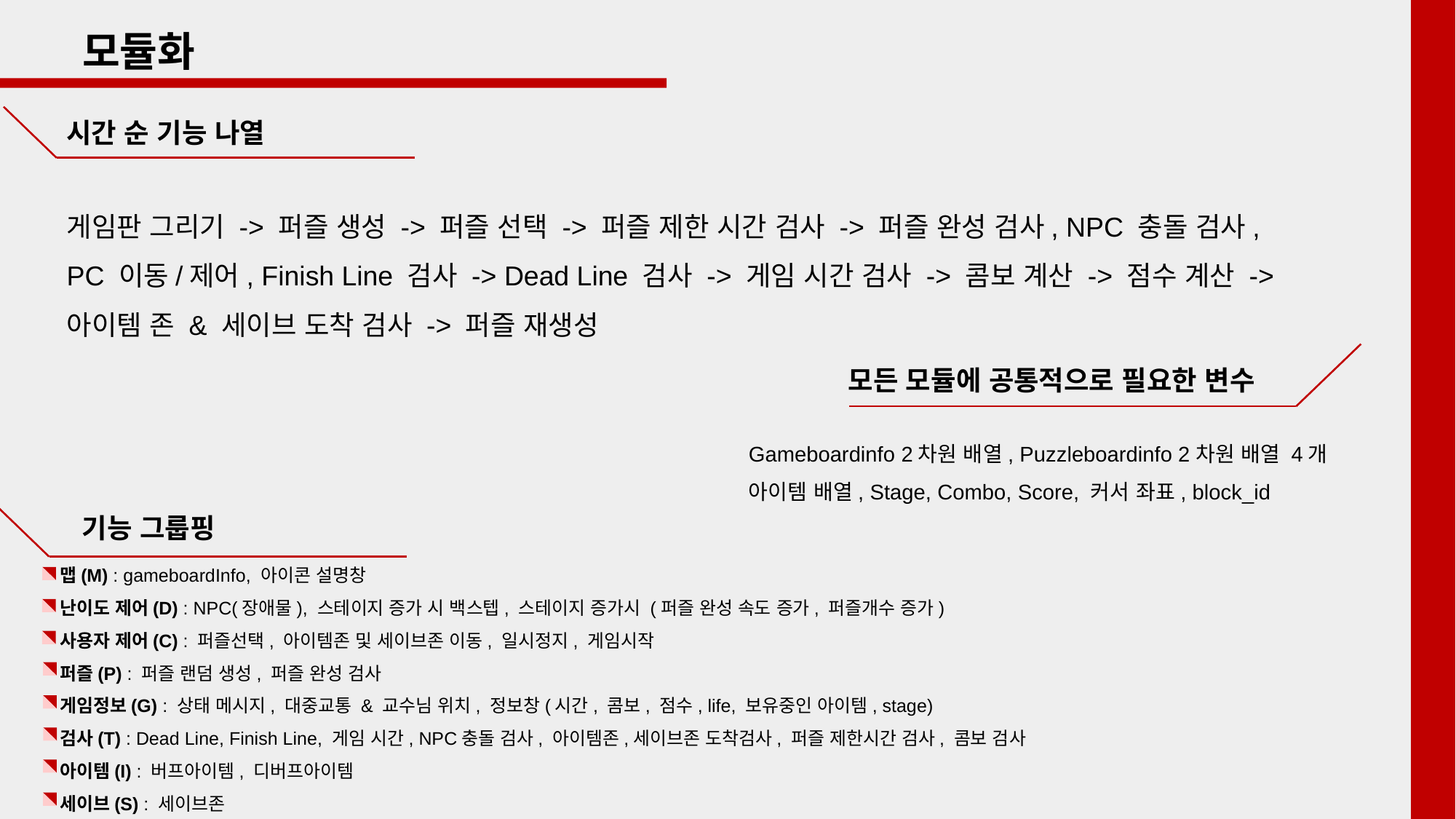

모듈화

시간 순 기능 나열
게임판 그리기 -> 퍼즐 생성 -> 퍼즐 선택 -> 퍼즐 제한 시간 검사 -> 퍼즐 완성 검사, NPC 충돌 검사, PC 이동/제어, Finish Line 검사 -> Dead Line 검사 -> 게임 시간 검사 -> 콤보 계산 -> 점수 계산 -> 아이템 존 & 세이브 도착 검사 -> 퍼즐 재생성
모든 모듈에 공통적으로 필요한 변수
Gameboardinfo 2차원 배열, Puzzleboardinfo 2차원 배열 4개
아이템 배열, Stage, Combo, Score, 커서 좌표, block_id
기능 그룹핑
맵(M) : gameboardInfo, 아이콘 설명창
난이도 제어(D) : NPC(장애물), 스테이지 증가 시 백스텝, 스테이지 증가시 (퍼즐 완성 속도 증가, 퍼즐개수 증가)
사용자 제어(C) : 퍼즐선택, 아이템존 및 세이브존 이동, 일시정지, 게임시작
퍼즐(P) : 퍼즐 랜덤 생성, 퍼즐 완성 검사
게임정보(G) : 상태 메시지, 대중교통 & 교수님 위치, 정보창(시간, 콤보, 점수, life, 보유중인 아이템, stage)
검사(T) : Dead Line, Finish Line, 게임 시간, NPC충돌 검사, 아이템존,세이브존 도착검사, 퍼즐 제한시간 검사, 콤보 검사
아이템(I) : 버프아이템, 디버프아이템
세이브(S) : 세이브존